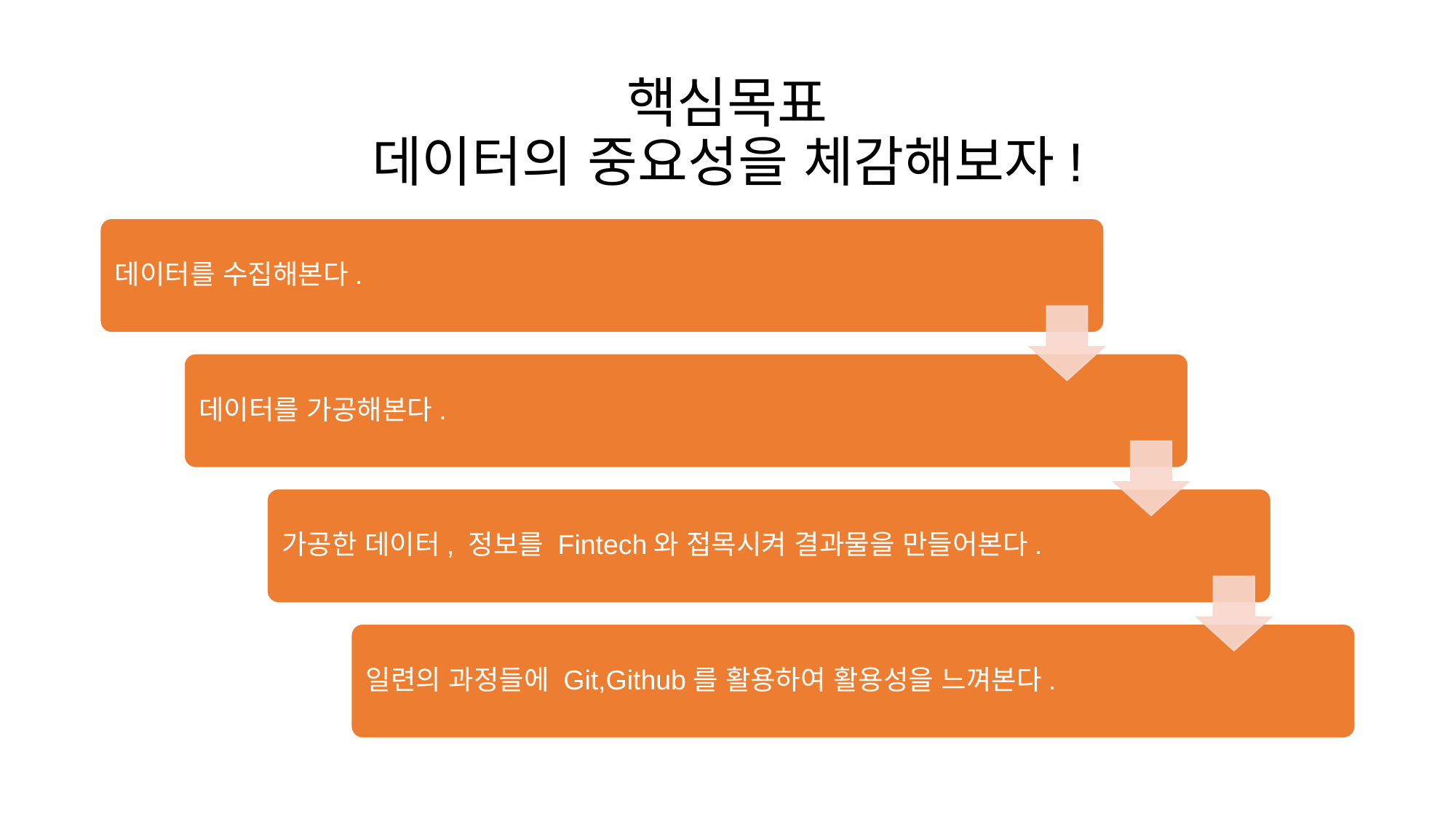

# 핵심목표 데이터의 중요성을 체감해보자!
데이터를 수집해본다.
데이터를 가공해본다.
가공한 데이터, 정보를 Fintech와 접목시켜 결과물을 만들어본다.
일련의 과정들에 Git,Github를 활용하여 활용성을 느껴본다.